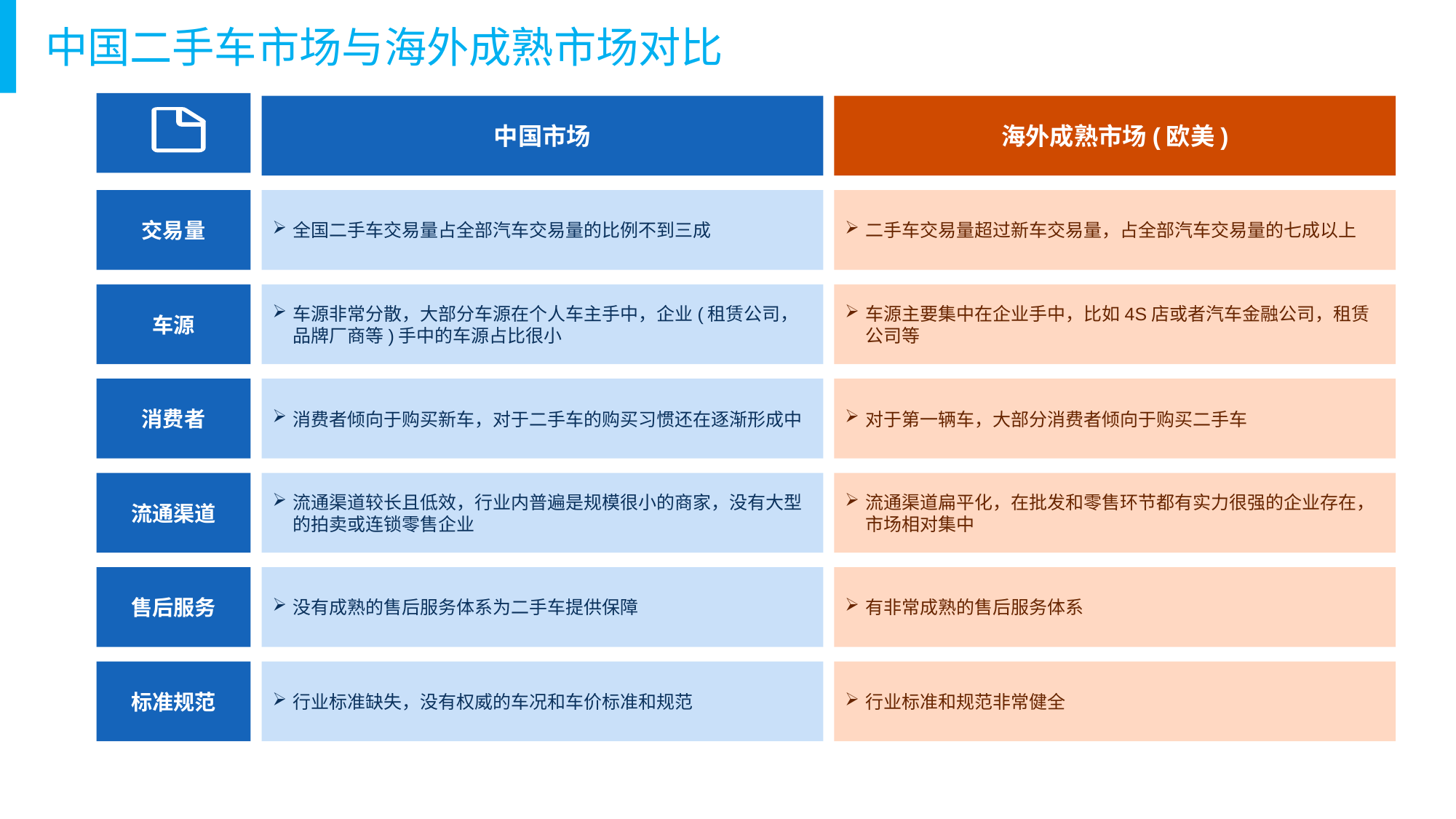

中国二手车市场与海外成熟市场对比

中国市场
海外成熟市场(欧美)

交易量
全国二手车交易量占全部汽车交易量的比例不到三成
二手车交易量超过新车交易量，占全部汽车交易量的七成以上
车源
车源非常分散，大部分车源在个人车主手中，企业(租赁公司，品牌厂商等)手中的车源占比很小
车源主要集中在企业手中，比如4S店或者汽车金融公司，租赁公司等
消费者
消费者倾向于购买新车，对于二手车的购买习惯还在逐渐形成中
对于第一辆车，大部分消费者倾向于购买二手车
流通渠道
流通渠道较长且低效，行业内普遍是规模很小的商家，没有大型的拍卖或连锁零售企业
流通渠道扁平化，在批发和零售环节都有实力很强的企业存在，市场相对集中
售后服务
没有成熟的售后服务体系为二手车提供保障
有非常成熟的售后服务体系
标准规范
行业标准缺失，没有权威的车况和车价标准和规范
行业标准和规范非常健全